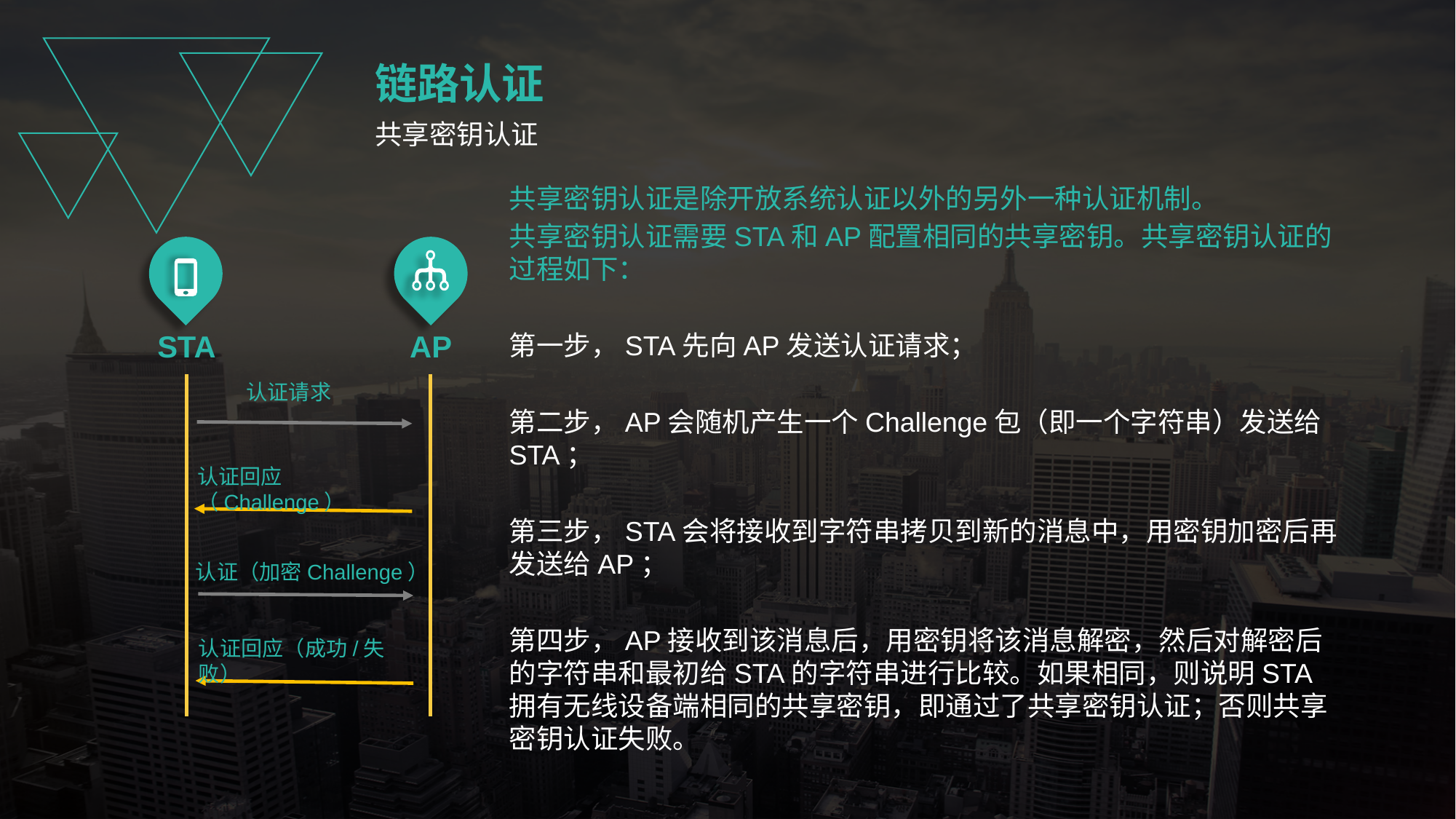

链路认证

共享密钥认证

共享密钥认证是除开放系统认证以外的另外一种认证机制。
共享密钥认证需要STA和AP配置相同的共享密钥。共享密钥认证的过程如下：

第一步，STA先向AP发送认证请求；

第二步，AP会随机产生一个Challenge包（即一个字符串）发送给STA；

第三步，STA会将接收到字符串拷贝到新的消息中，用密钥加密后再发送给AP；

第四步，AP接收到该消息后，用密钥将该消息解密，然后对解密后的字符串和最初给STA的字符串进行比较。如果相同，则说明STA拥有无线设备端相同的共享密钥，即通过了共享密钥认证；否则共享密钥认证失败。

STA
AP
认证请求
认证回应（Challenge）
认证（加密Challenge）
认证回应（成功/失败）